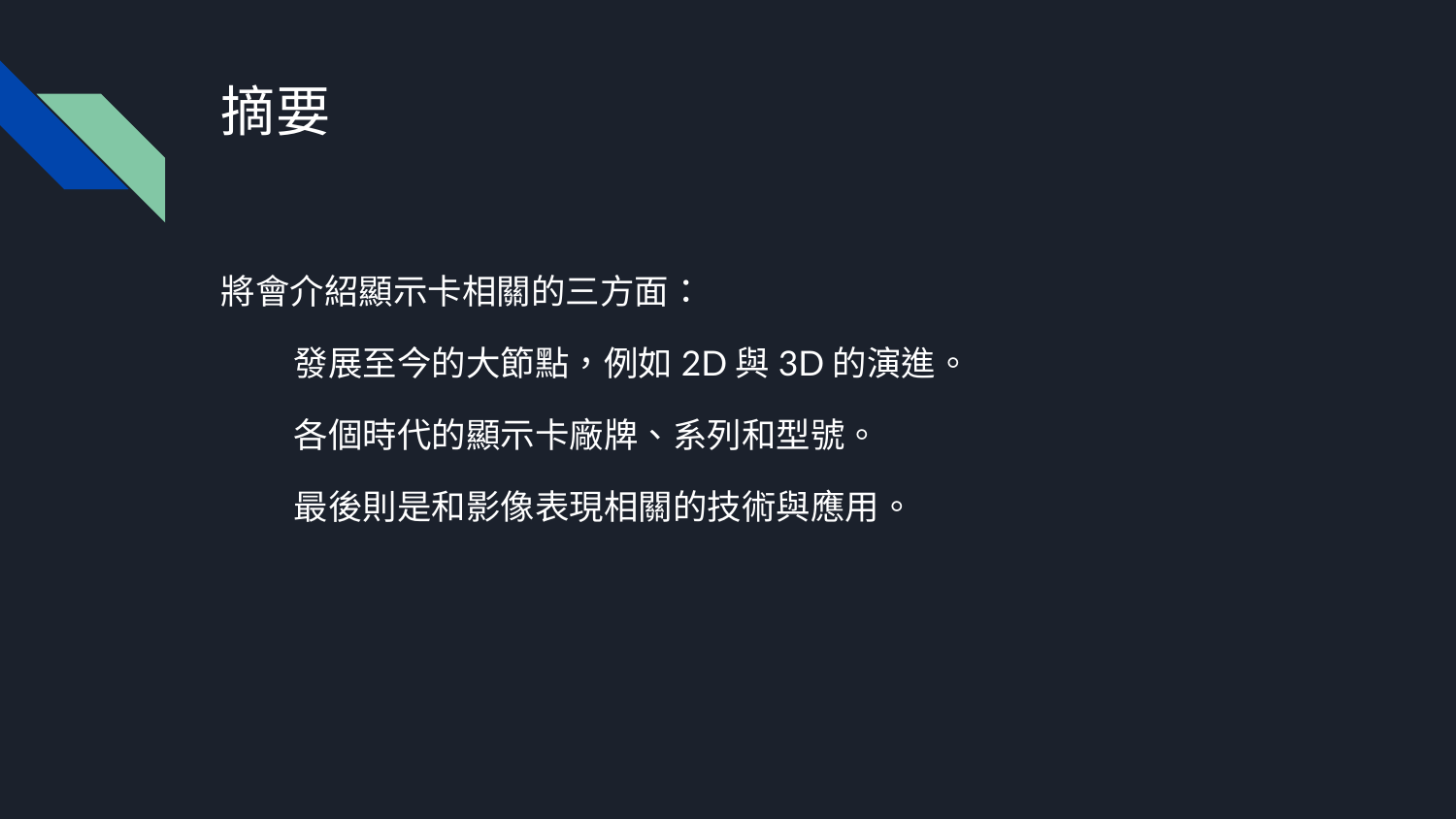

# 摘要
將會介紹顯示卡相關的三方面：
發展至今的大節點，例如2D與3D的演進。
各個時代的顯示卡廠牌、系列和型號。
最後則是和影像表現相關的技術與應用。